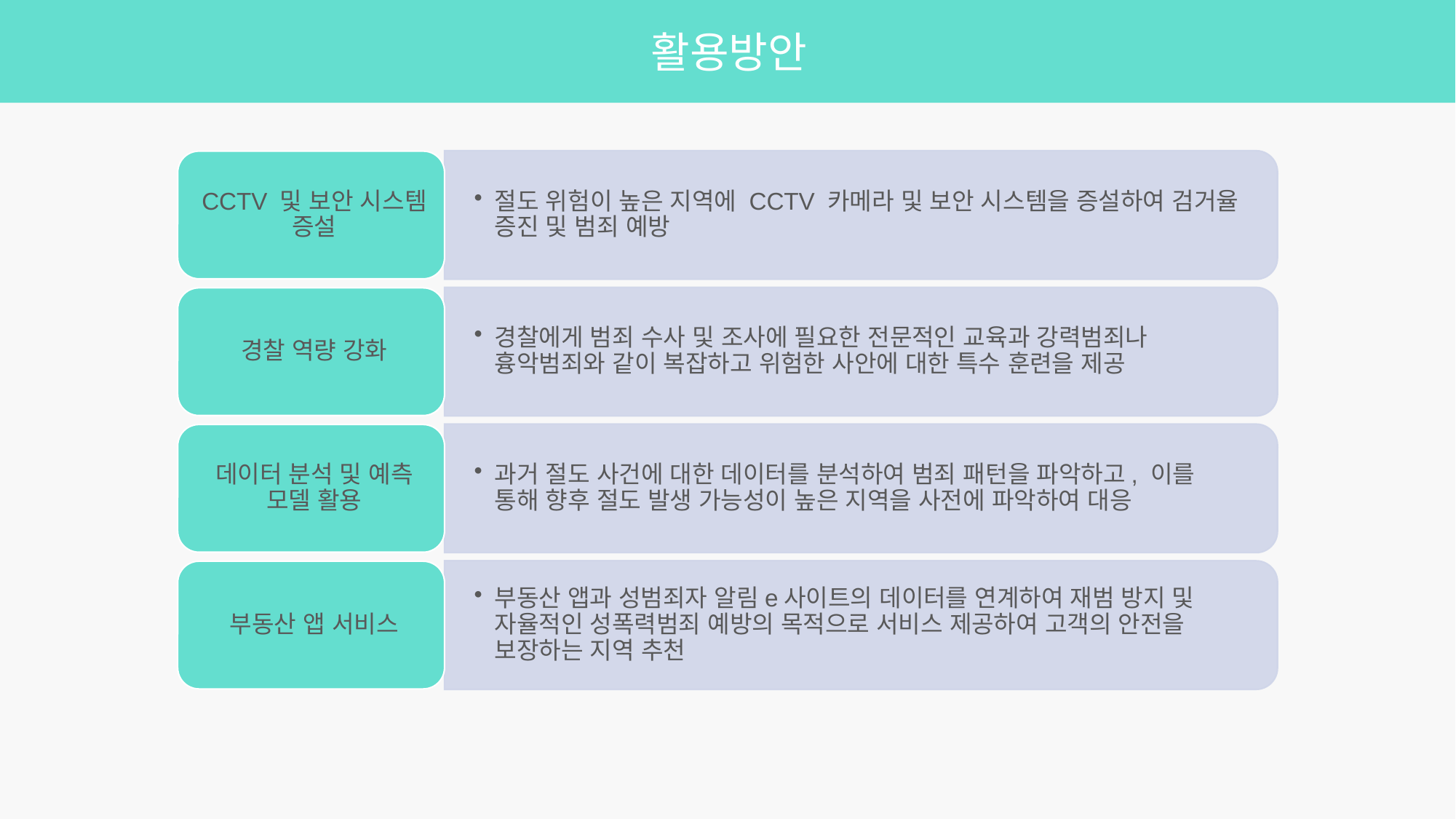

활용방안
절도 위험이 높은 지역에 CCTV 카메라 및 보안 시스템을 증설하여 검거율 증진 및 범죄 예방
CCTV 및 보안 시스템 증설
경찰에게 범죄 수사 및 조사에 필요한 전문적인 교육과 강력범죄나 흉악범죄와 같이 복잡하고 위험한 사안에 대한 특수 훈련을 제공
경찰 역량 강화
과거 절도 사건에 대한 데이터를 분석하여 범죄 패턴을 파악하고, 이를 통해 향후 절도 발생 가능성이 높은 지역을 사전에 파악하여 대응
데이터 분석 및 예측 모델 활용
부동산 앱과 성범죄자 알림e사이트의 데이터를 연계하여 재범 방지 및 자율적인 성폭력범죄 예방의 목적으로 서비스 제공하여 고객의 안전을 보장하는 지역 추천
부동산 앱 서비스